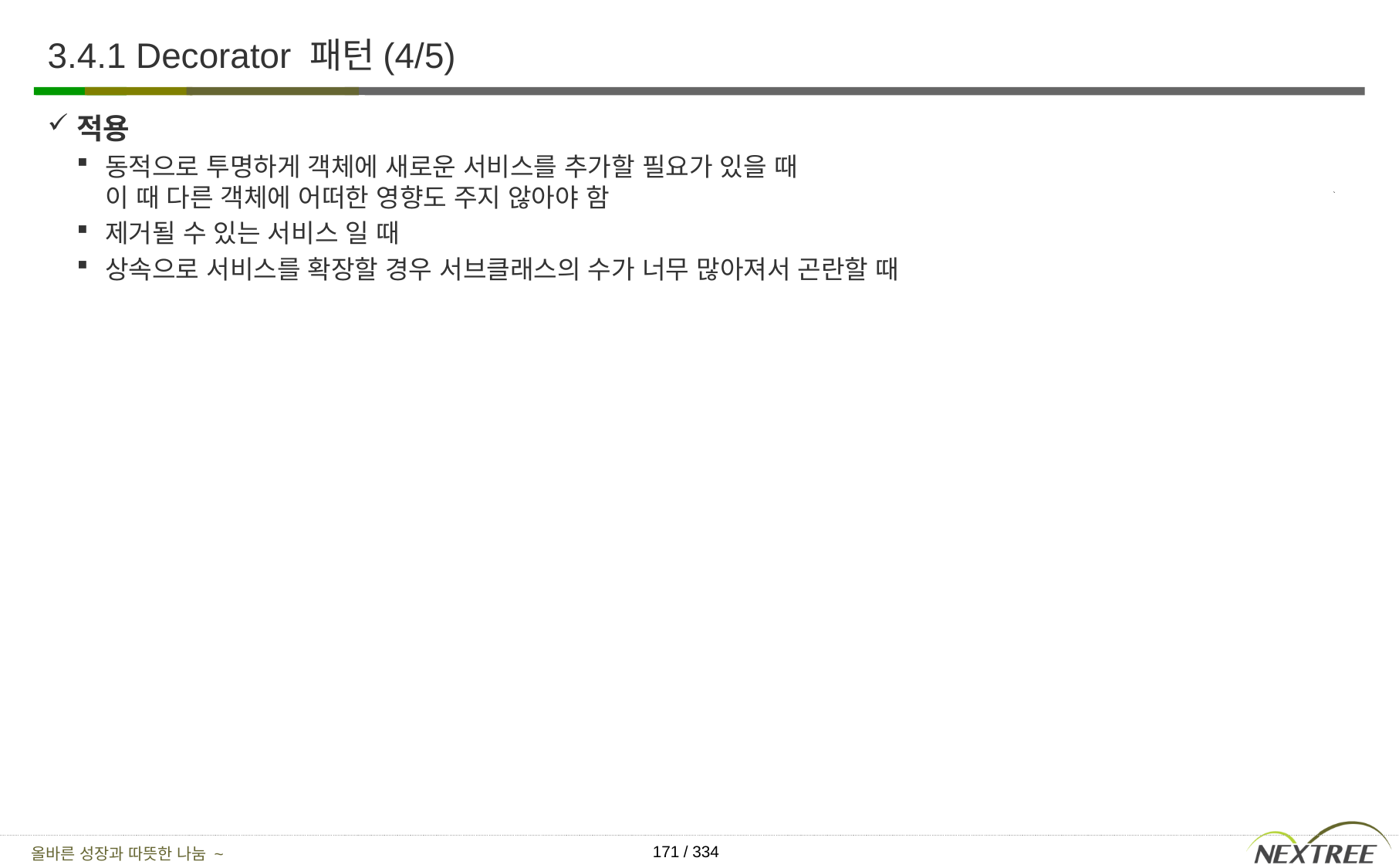

# 3.4.1 Decorator 패턴(4/5)
적용
동적으로 투명하게 객체에 새로운 서비스를 추가할 필요가 있을 때
이 때 다른 객체에 어떠한 영향도 주지 않아야 함
제거될 수 있는 서비스 일 때
상속으로 서비스를 확장할 경우 서브클래스의 수가 너무 많아져서 곤란할 때